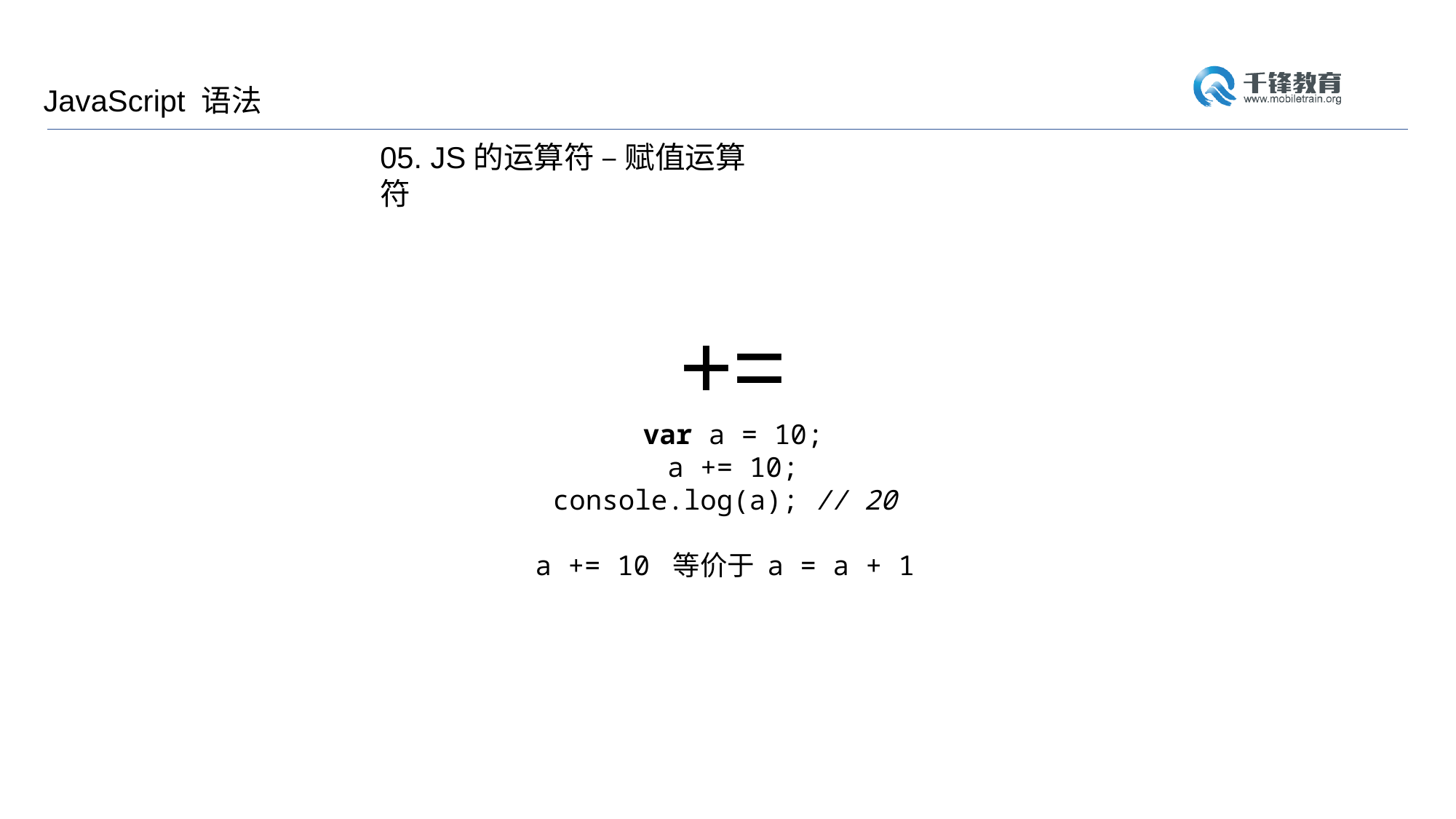

JavaScript 语法
05. JS的运算符 – 赋值运算符
+=
var a = 10;
a += 10;
console.log(a); // 20

a += 10 等价于 a = a + 10